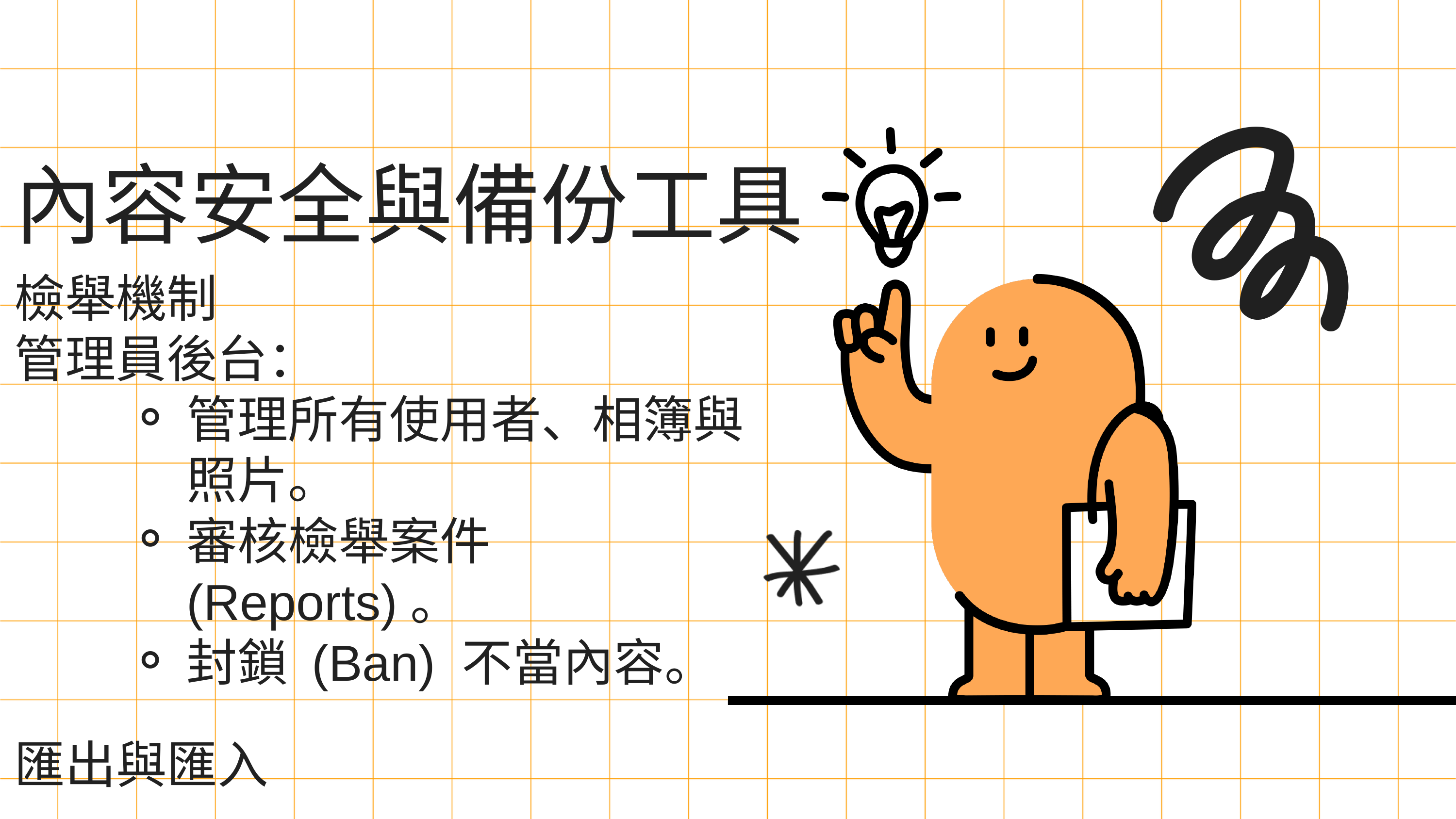

內容安全與備份工具
檢舉機制
管理員後台：
管理所有使用者、相簿與照片。
審核檢舉案件 (Reports)。
封鎖 (Ban) 不當內容。

匯出與匯入